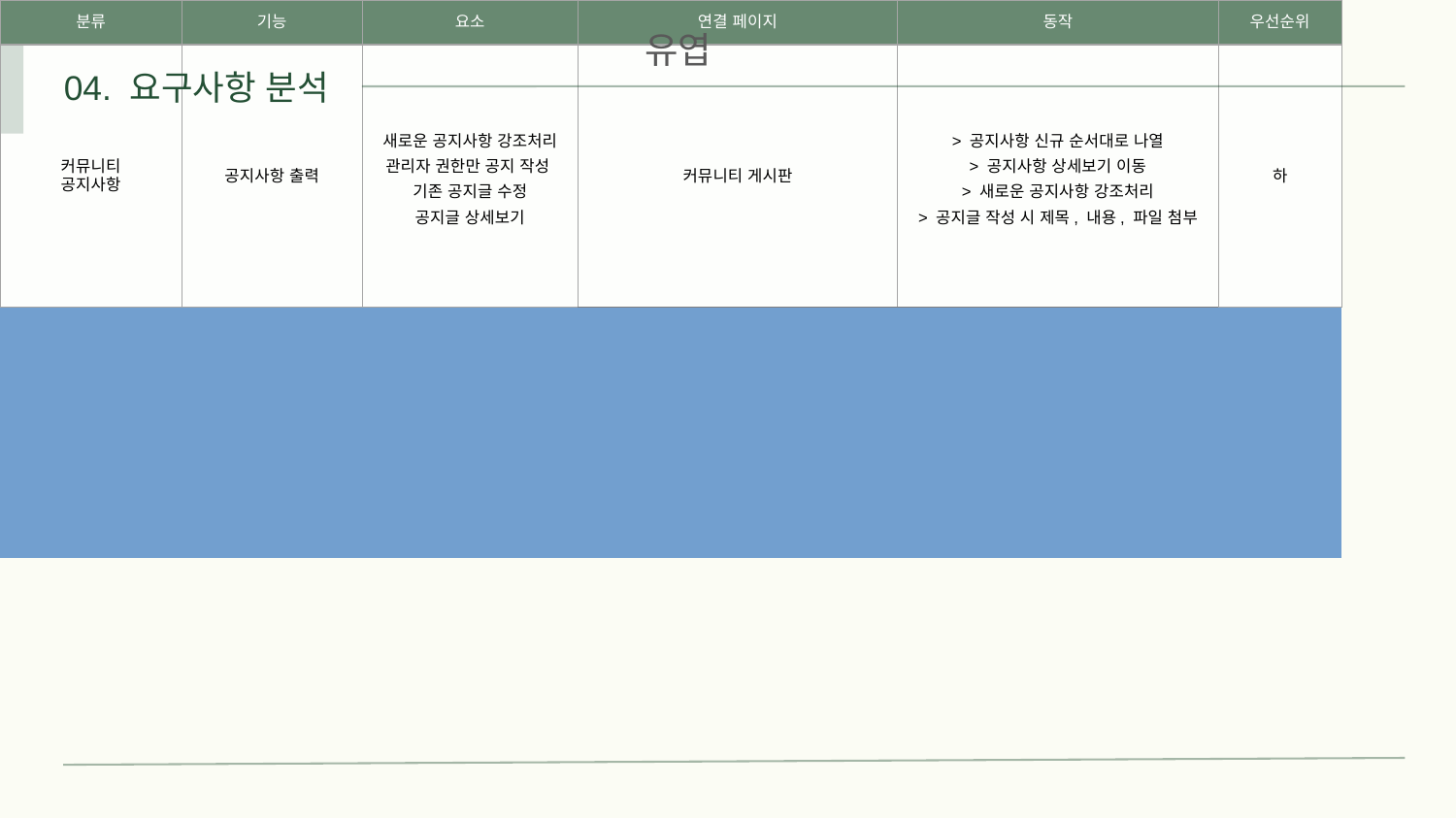

유엽

04. 요구사항 분석
| 분류 | 기능 | 요소 | 연결 페이지 | 동작 | 우선순위 |
| --- | --- | --- | --- | --- | --- |
| 커뮤니티 공지사항 | 공지사항 출력 | 새로운 공지사항 강조처리 관리자 권한만 공지 작성 기존 공지글 수정 공지글 상세보기 | 커뮤니티 게시판 | > 공지사항 신규 순서대로 나열 > 공지사항 상세보기 이동 > 새로운 공지사항 강조처리 > 공지글 작성 시 제목, 내용, 파일 첨부 | 하 |
|  |  |  |  |  |  |
| 커뮤니티 중고 물품 후기 | 중고물품에 대한 후기글 | 후기글 상세보기 후기글 작성, 수정, 삭제 | 커뮤니티 게시판 | > 후기글 작성 시 제목, 내용, 사진 첨부 | 하 |